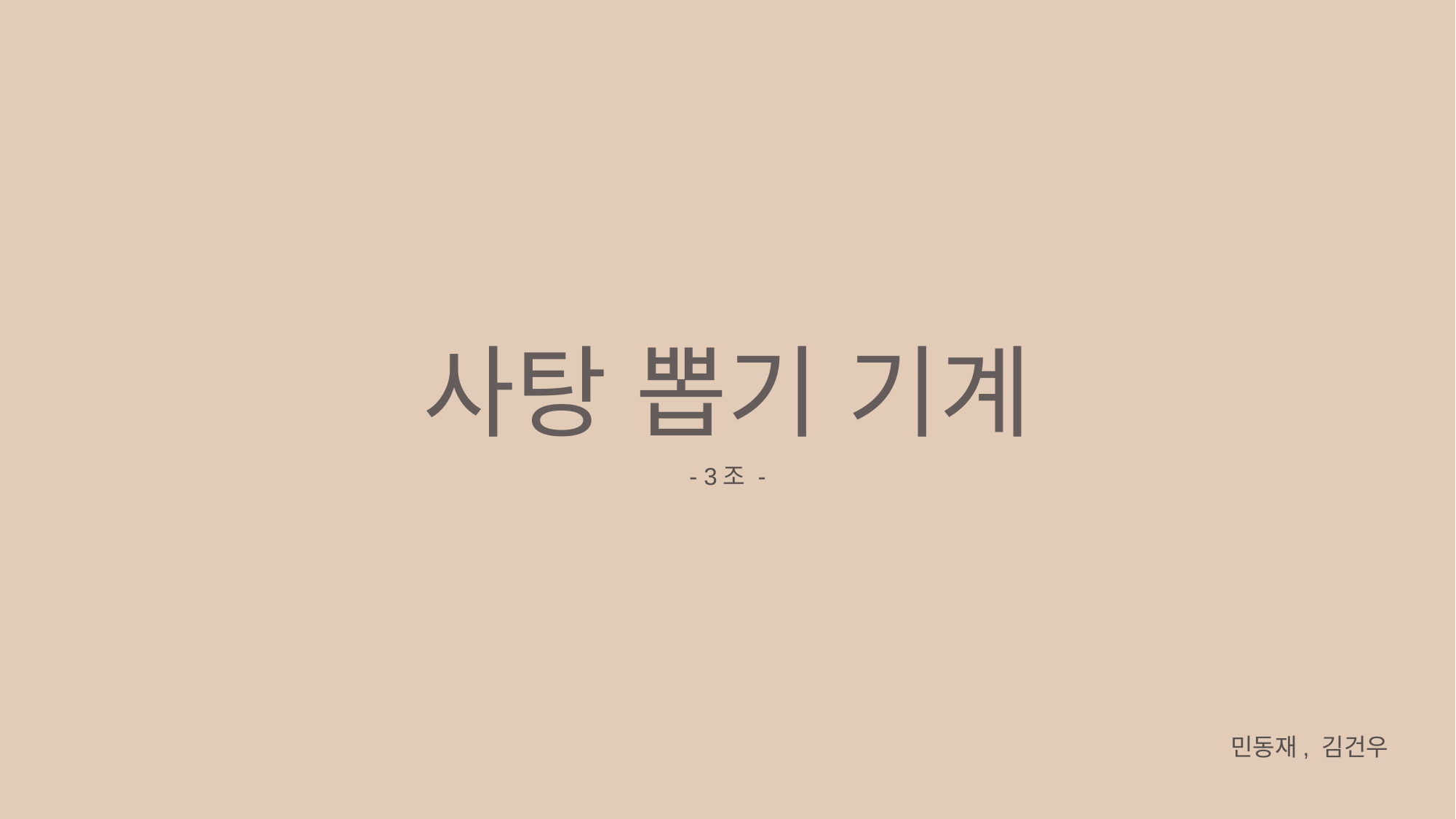

사탕 뽑기 기계
- 3조 -
민동재, 김건우